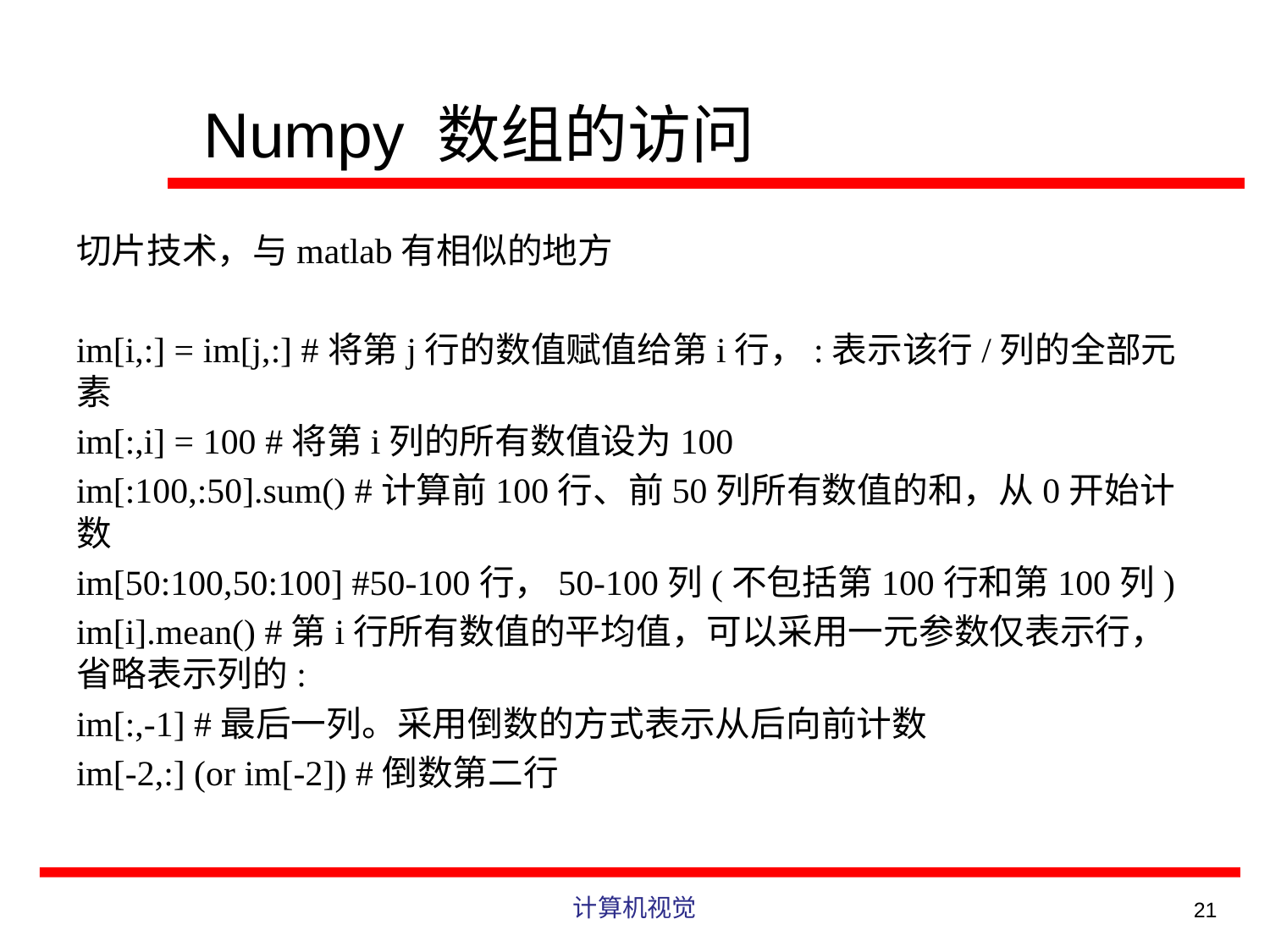

# Numpy 数组的访问
切片技术，与matlab有相似的地方

im[i,:] = im[j,:] #将第j行的数值赋值给第i行，:表示该行/列的全部元素
im[:,i] = 100 #将第i列的所有数值设为100
im[:100,:50].sum() #计算前100行、前50列所有数值的和，从0开始计数
im[50:100,50:100] #50-100行，50-100列(不包括第100行和第100列)
im[i].mean() #第i行所有数值的平均值，可以采用一元参数仅表示行，省略表示列的:
im[:,-1] #最后一列。采用倒数的方式表示从后向前计数
im[-2,:] (or im[-2]) #倒数第二行
计算机视觉
21